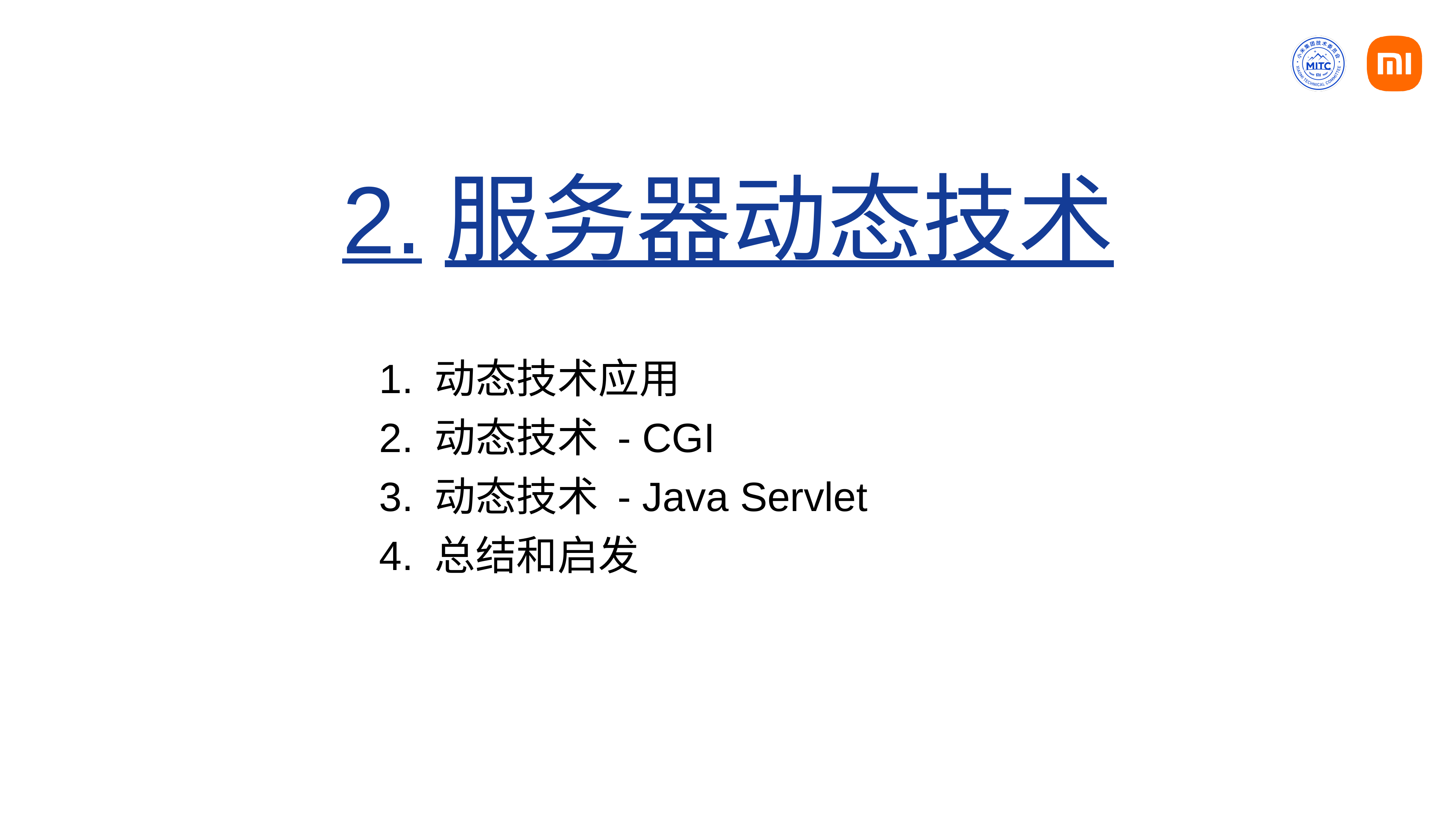

# 2.服务器动态技术
1. 动态技术应用
2. 动态技术 - CGI
3. 动态技术 - Java Servlet
4. 总结和启发